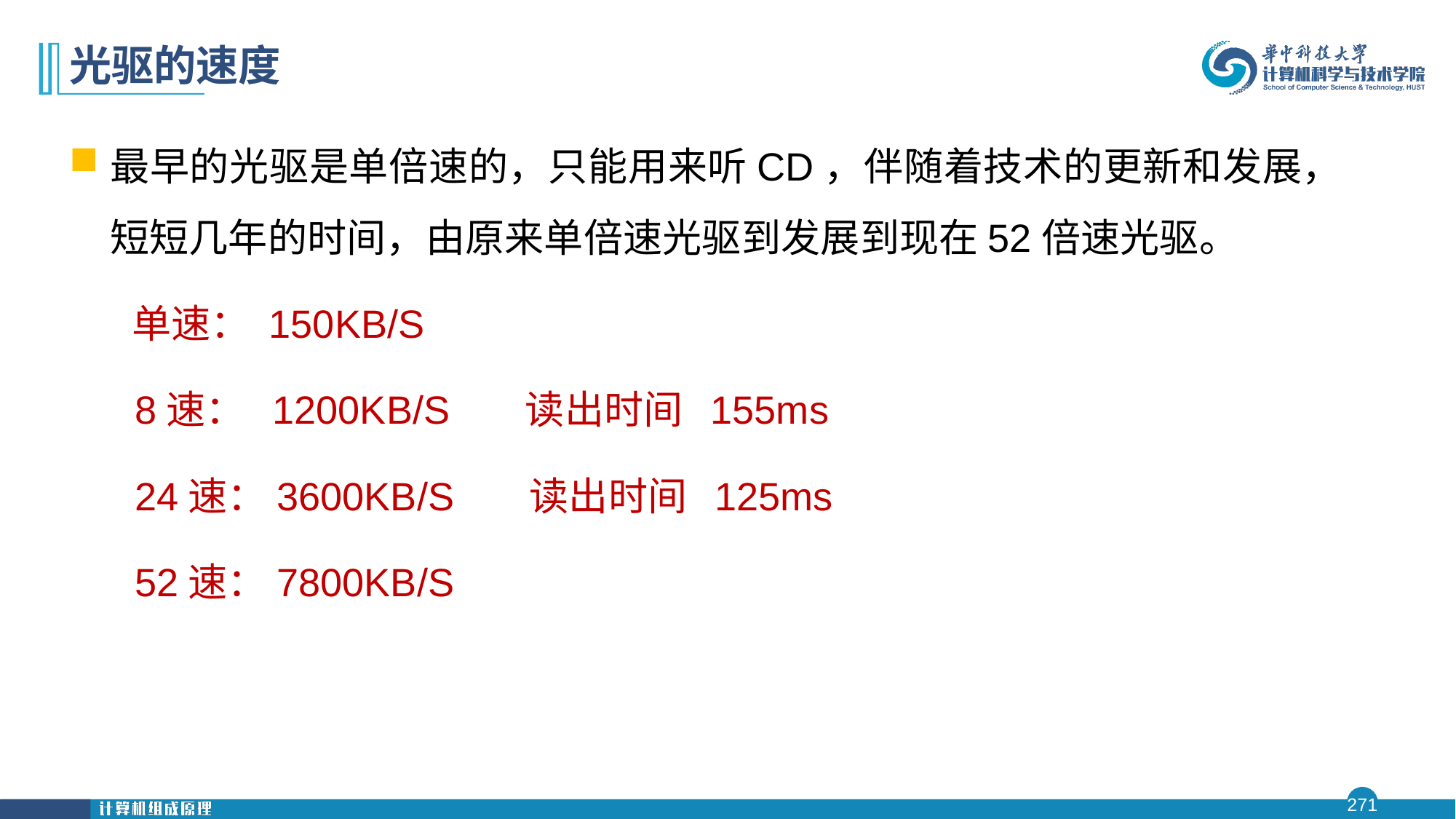

# 光驱的速度
最早的光驱是单倍速的，只能用来听CD，伴随着技术的更新和发展，短短几年的时间，由原来单倍速光驱到发展到现在52倍速光驱。
      单速： 150KB/S
      8速：  1200KB/S      读出时间  155ms
      24速：3600KB/S      读出时间  125ms
      52速：7800KB/S